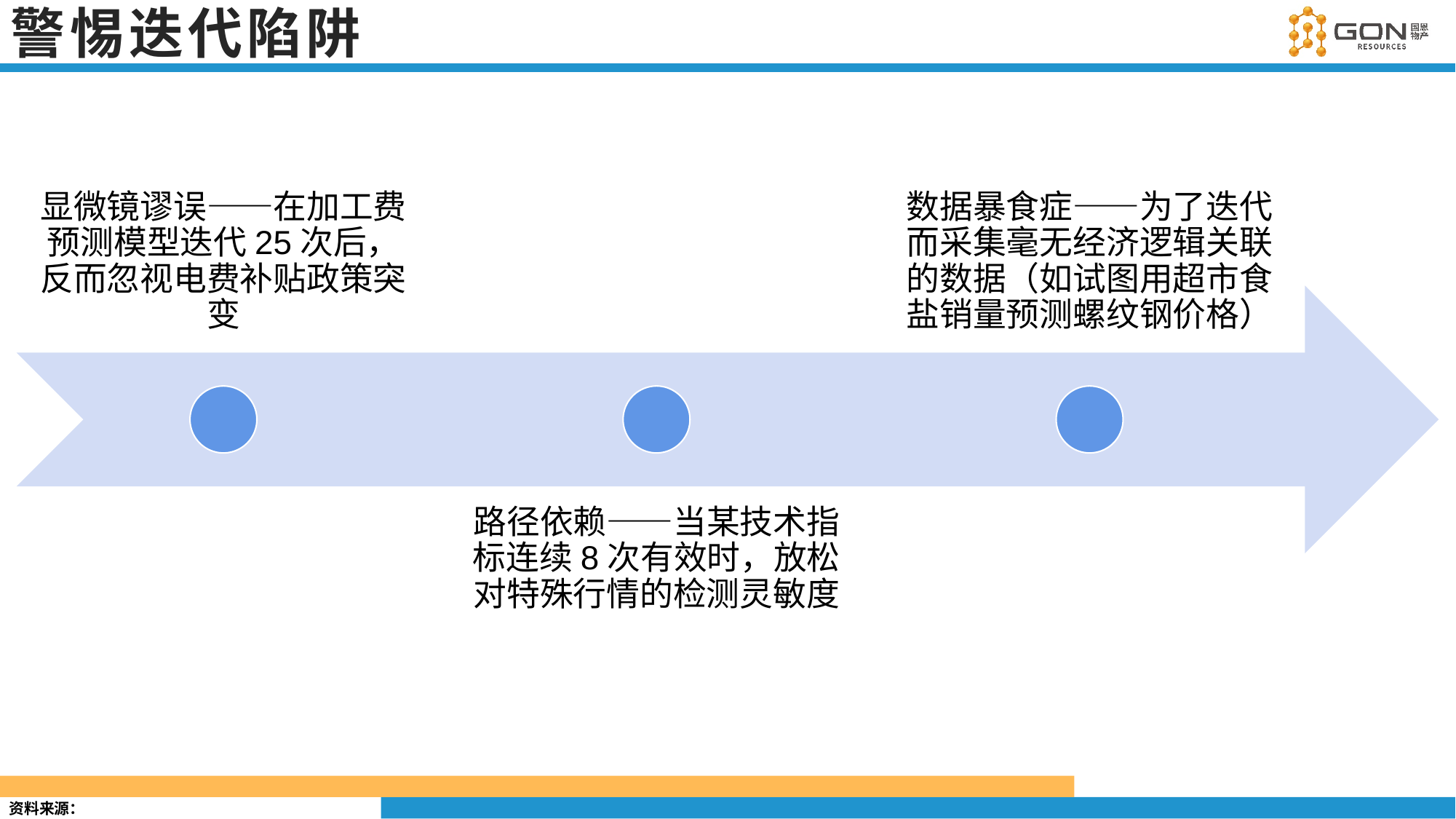

# 警惕迭代陷阱
显微镜谬误——在加工费预测模型迭代25次后，反而忽视电费补贴政策突变
路径依赖——当某技术指标连续8次有效时，放松对特殊行情的检测灵敏度
数据暴食症——为了迭代而采集毫无经济逻辑关联的数据（如试图用超市食盐销量预测螺纹钢价格）